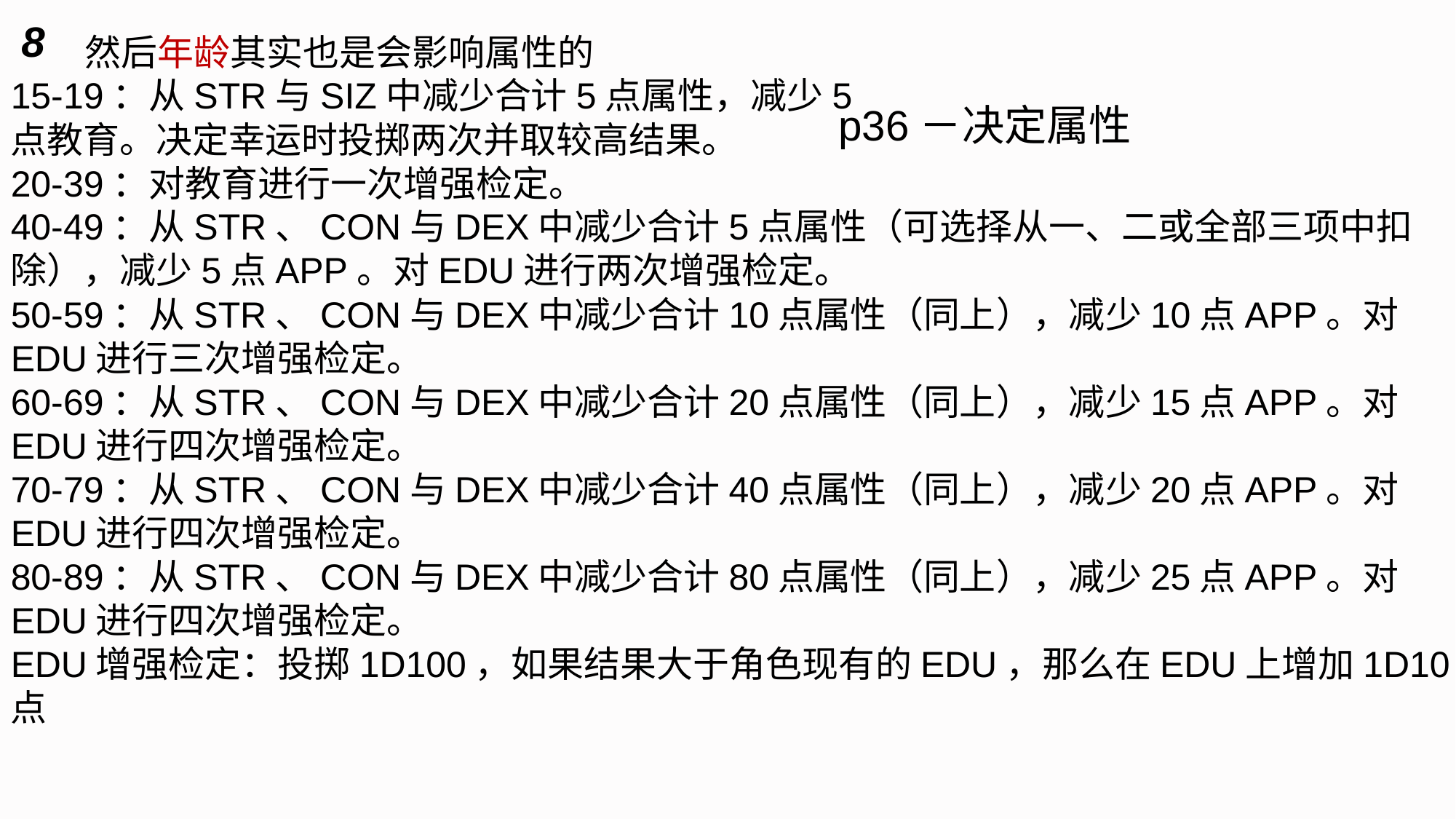

8
        然后年龄其实也是会影响属性的
15-19：从STR与SIZ中减少合计5点属性，减少5
点教育。决定幸运时投掷两次并取较高结果。
20-39：对教育进行一次增强检定。
40-49：从STR、CON与DEX中减少合计5点属性（可选择从一、二或全部三项中扣除），减少5点APP。对EDU进行两次增强检定。
50-59：从STR、CON与DEX中减少合计10点属性（同上），减少10点APP。对EDU进行三次增强检定。
60-69：从STR、CON与DEX中减少合计20点属性（同上），减少15点APP。对EDU进行四次增强检定。
70-79：从STR、CON与DEX中减少合计40点属性（同上），减少20点APP。对EDU进行四次增强检定。
80-89：从STR、CON与DEX中减少合计80点属性（同上），减少25点APP。对EDU进行四次增强检定。
EDU增强检定：投掷1D100，如果结果大于角色现有的EDU，那么在EDU上增加1D10点
p36－决定属性